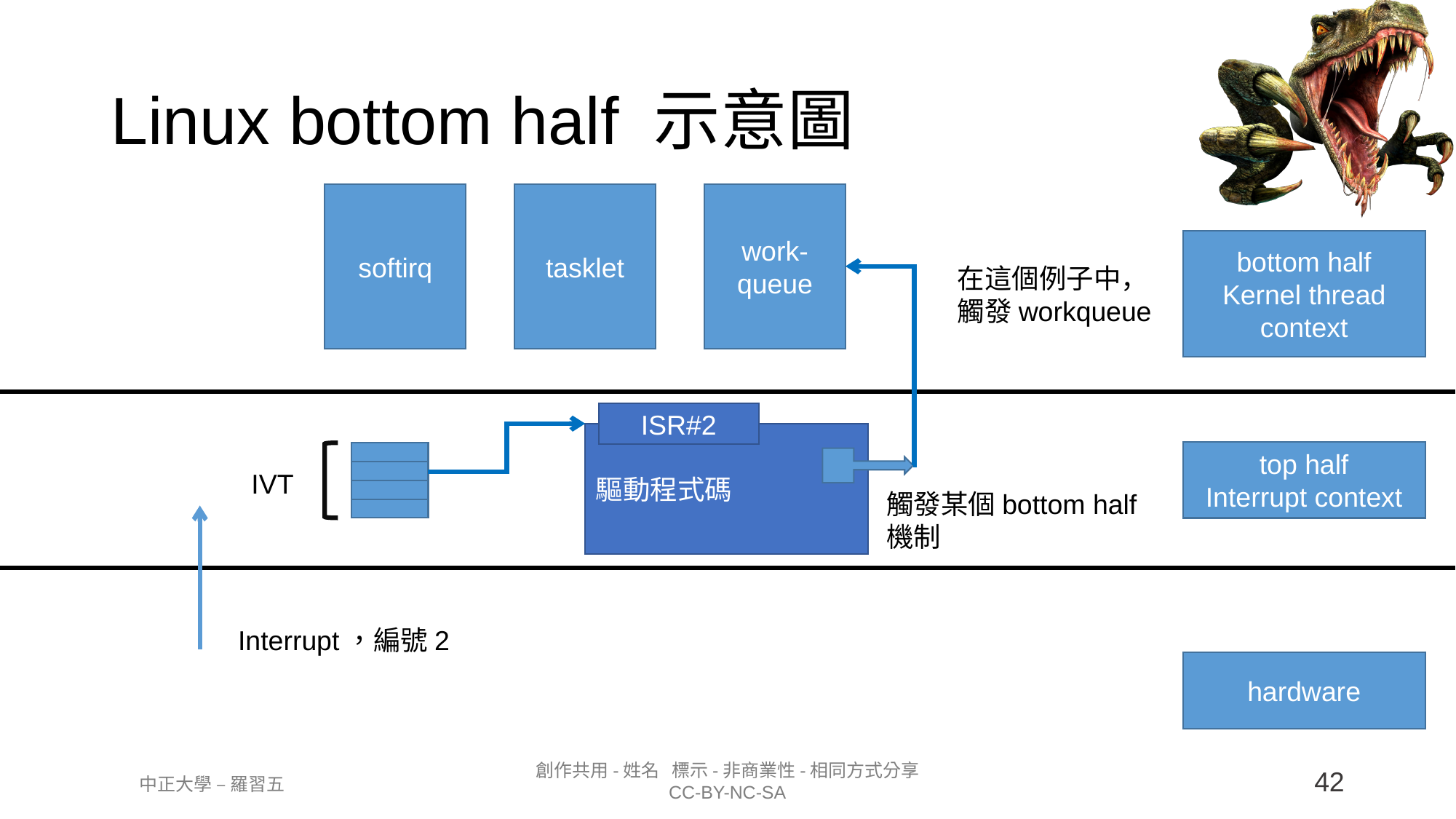

# Linux bottom half 示意圖
work-queue
softirq
tasklet
bottom half
Kernel thread context
在這個例子中，觸發workqueue
ISR#2
驅動程式碼
top half
Interrupt context

IVT

觸發某個bottom half機制

Interrupt，編號2
hardware